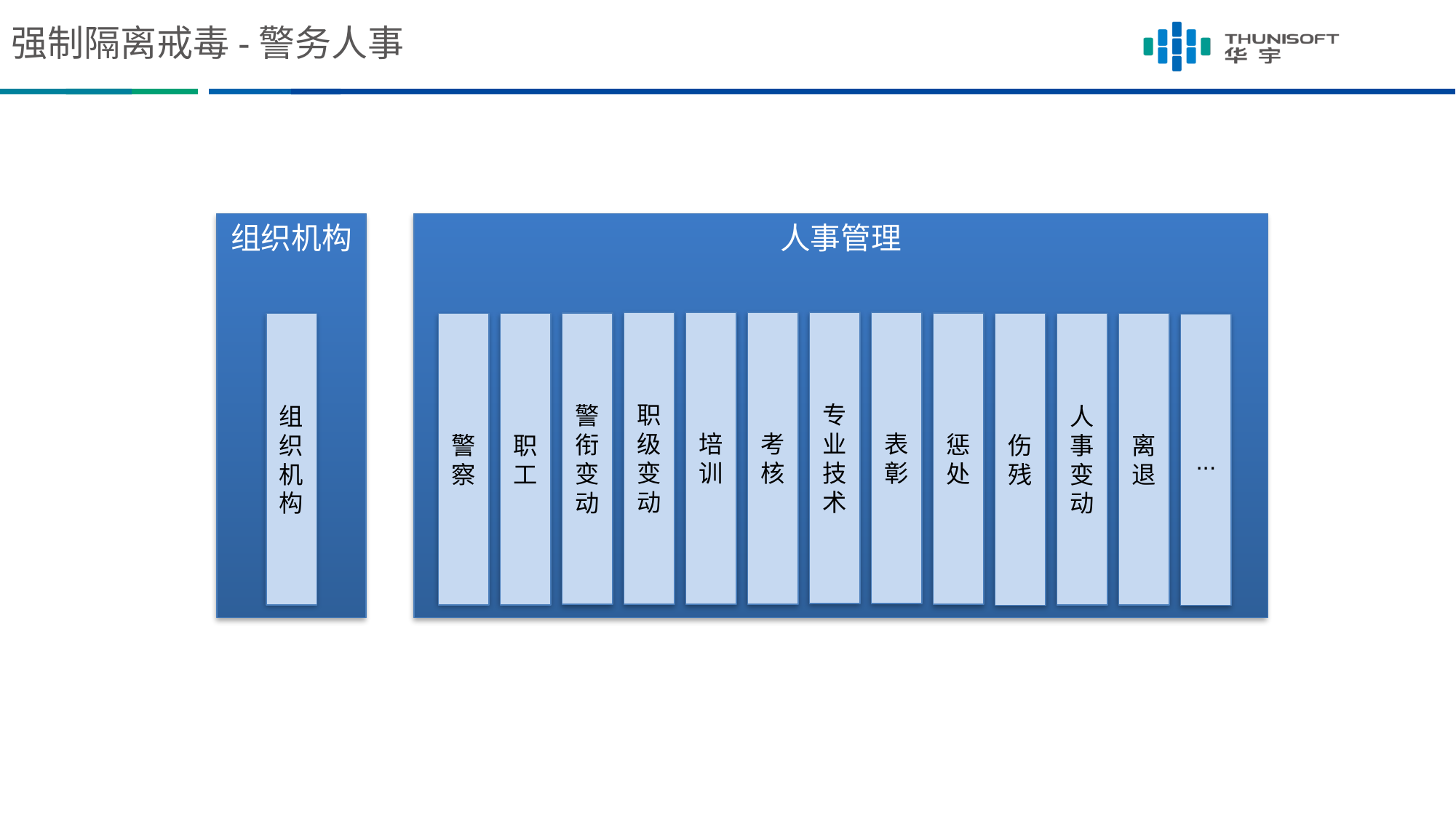

# 强制隔离戒毒-警务人事
组织机构
人事管理
职级变动
培训
考核
专业技术
表彰
惩处
警衔变动
组织机构
警察
职工
伤残
人事变动
离退
...

115